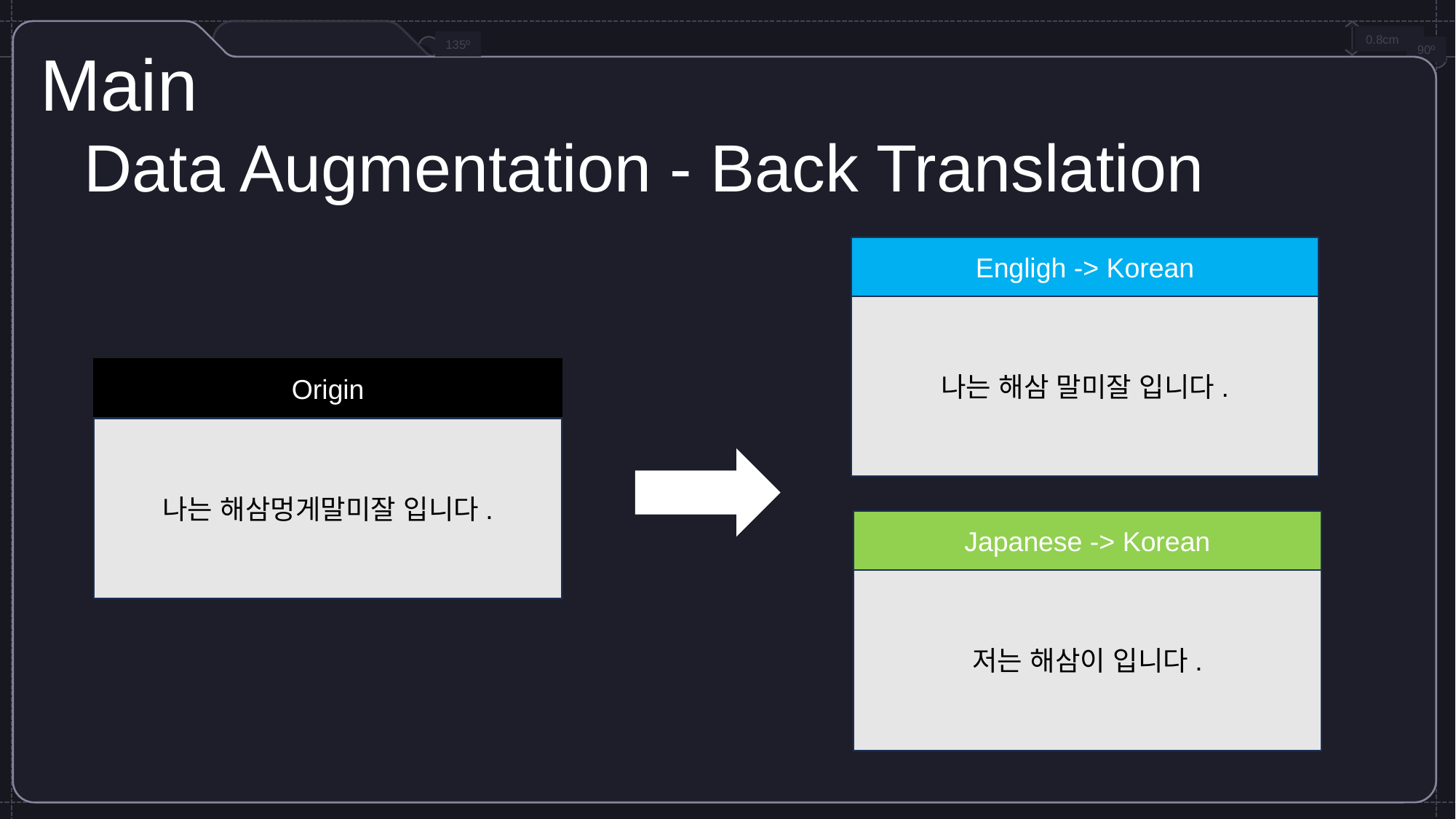

Main
# Data Augmentation - Back Translation
Engligh -> Korean
나는 해삼 말미잘 입니다.
Origin
나는 해삼멍게말미잘 입니다.

Japanese -> Korean
저는 해삼이 입니다.